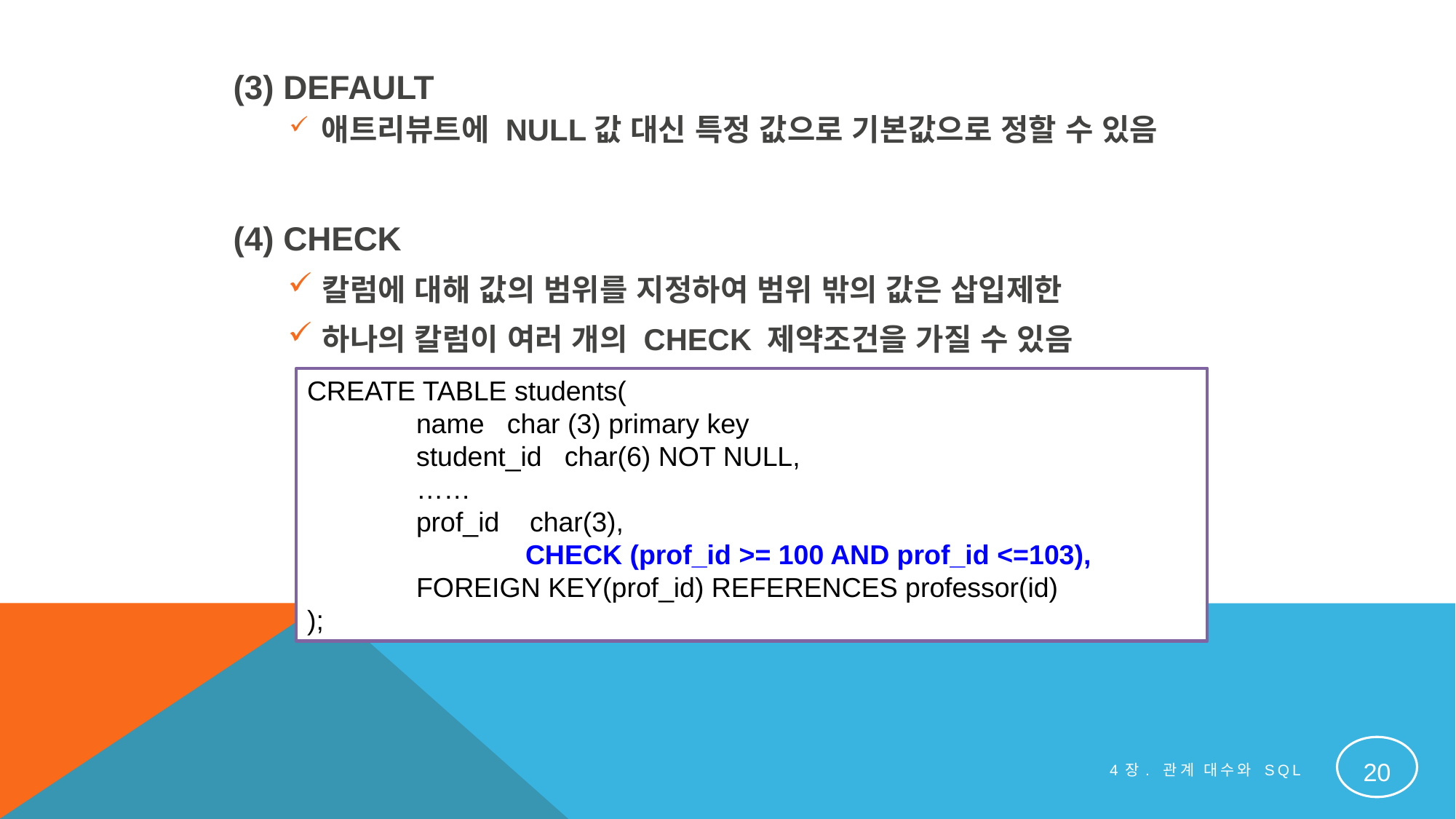

(3) DEFAULT
 애트리뷰트에 NULL값 대신 특정 값으로 기본값으로 정할 수 있음

(4) CHECK
칼럼에 대해 값의 범위를 지정하여 범위 밖의 값은 삽입제한
하나의 칼럼이 여러 개의 CHECK 제약조건을 가질 수 있음

CREATE TABLE students(
	name   char (3) primary key
	student_id   char(6) NOT NULL,
	……
	prof_id    char(3),
		CHECK (prof_id >= 100 AND prof_id <=103),
	FOREIGN KEY(prof_id) REFERENCES professor(id)
);
20
4장. 관계 대수와 SQL